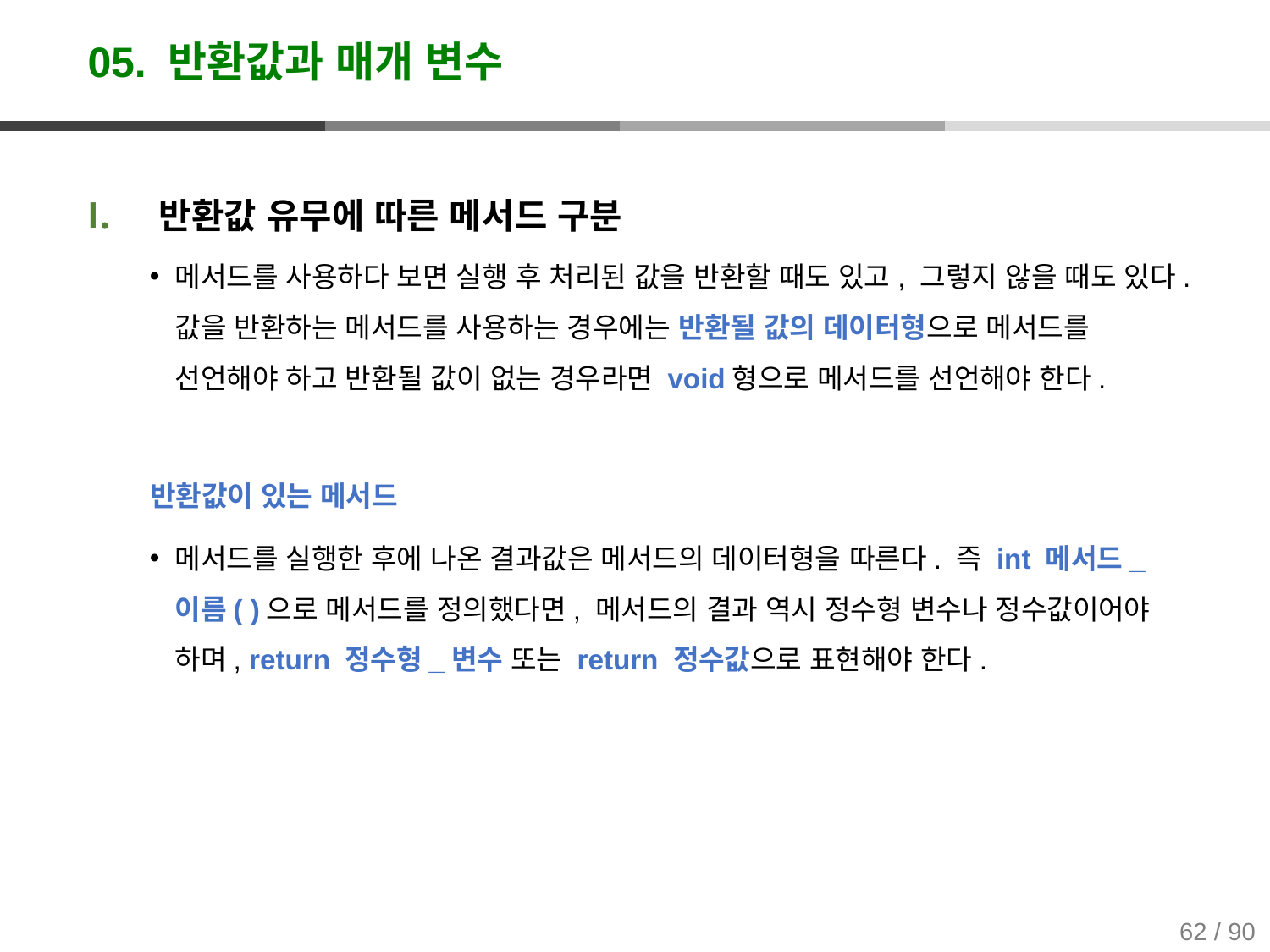

# 05. 반환값과 매개 변수
반환값 유무에 따른 메서드 구분
메서드를 사용하다 보면 실행 후 처리된 값을 반환할 때도 있고, 그렇지 않을 때도 있다. 값을 반환하는 메서드를 사용하는 경우에는 반환될 값의 데이터형으로 메서드를 선언해야 하고 반환될 값이 없는 경우라면 void형으로 메서드를 선언해야 한다.

반환값이 있는 메서드
메서드를 실행한 후에 나온 결과값은 메서드의 데이터형을 따른다. 즉 int 메서드_이름( )으로 메서드를 정의했다면, 메서드의 결과 역시 정수형 변수나 정수값이어야 하며, return 정수형_변수 또는 return 정수값으로 표현해야 한다.